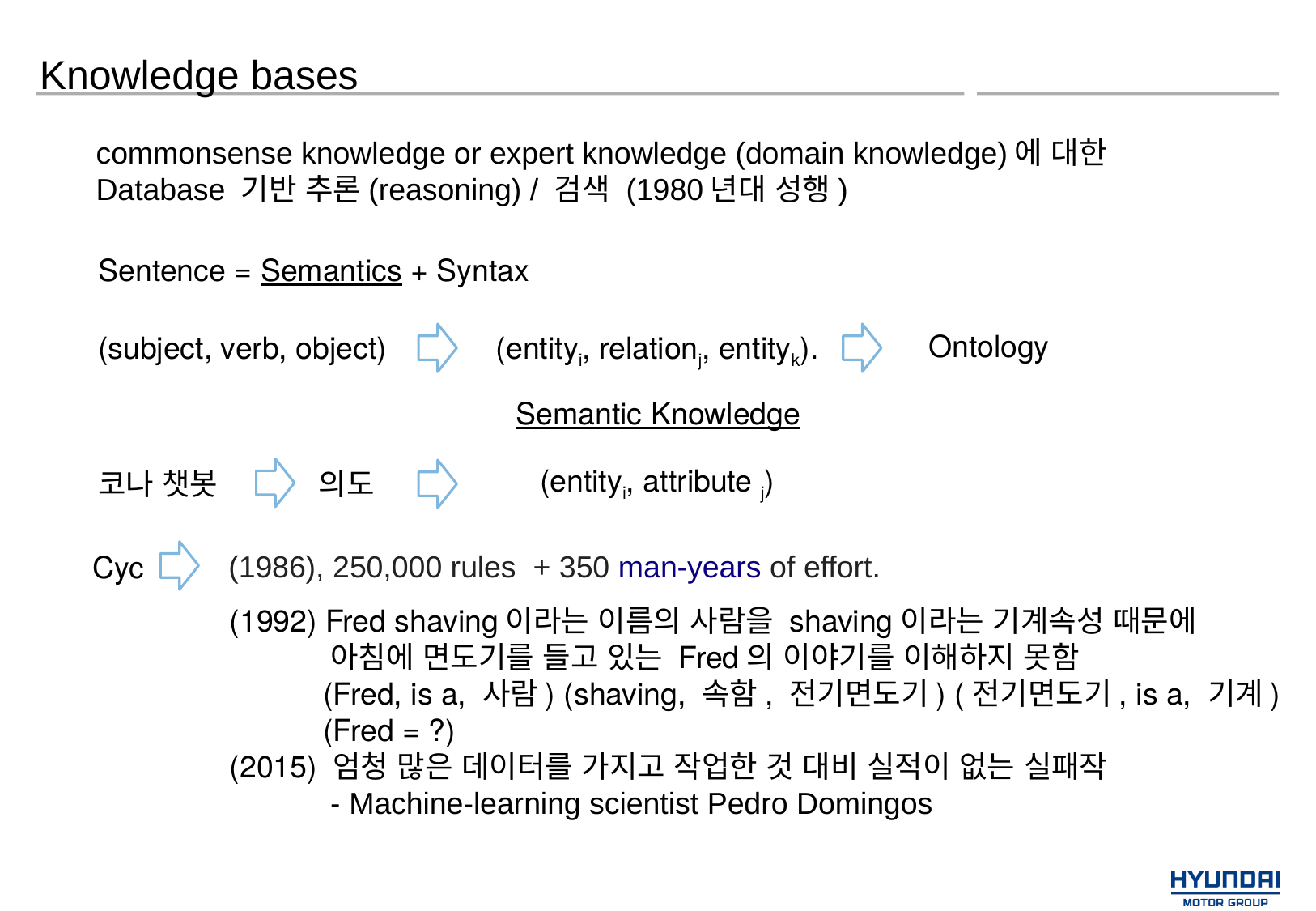

Knowledge bases
commonsense knowledge or expert knowledge (domain knowledge)에 대한
Database 기반 추론(reasoning) / 검색 (1980년대 성행)
Sentence = Semantics + Syntax
Ontology
(subject, verb, object)
(entityi, relationj, entityk).

Semantic Knowledge
(entityi, attribute j)
코나 챗봇

의도

(1986), 250,000 rules  + 350 man-years of effort.
Cyc
(1992) Fred shaving이라는 이름의 사람을 shaving이라는 기계속성 때문에
           아침에 면도기를 들고 있는 Fred의 이야기를 이해하지 못함
           (Fred, is a, 사람) (shaving, 속함, 전기면도기) (전기면도기, is a, 기계)
           (Fred = ?)
(2015) 엄청 많은 데이터를 가지고 작업한 것 대비 실적이 없는 실패작
           - Machine-learning scientist Pedro Domingos